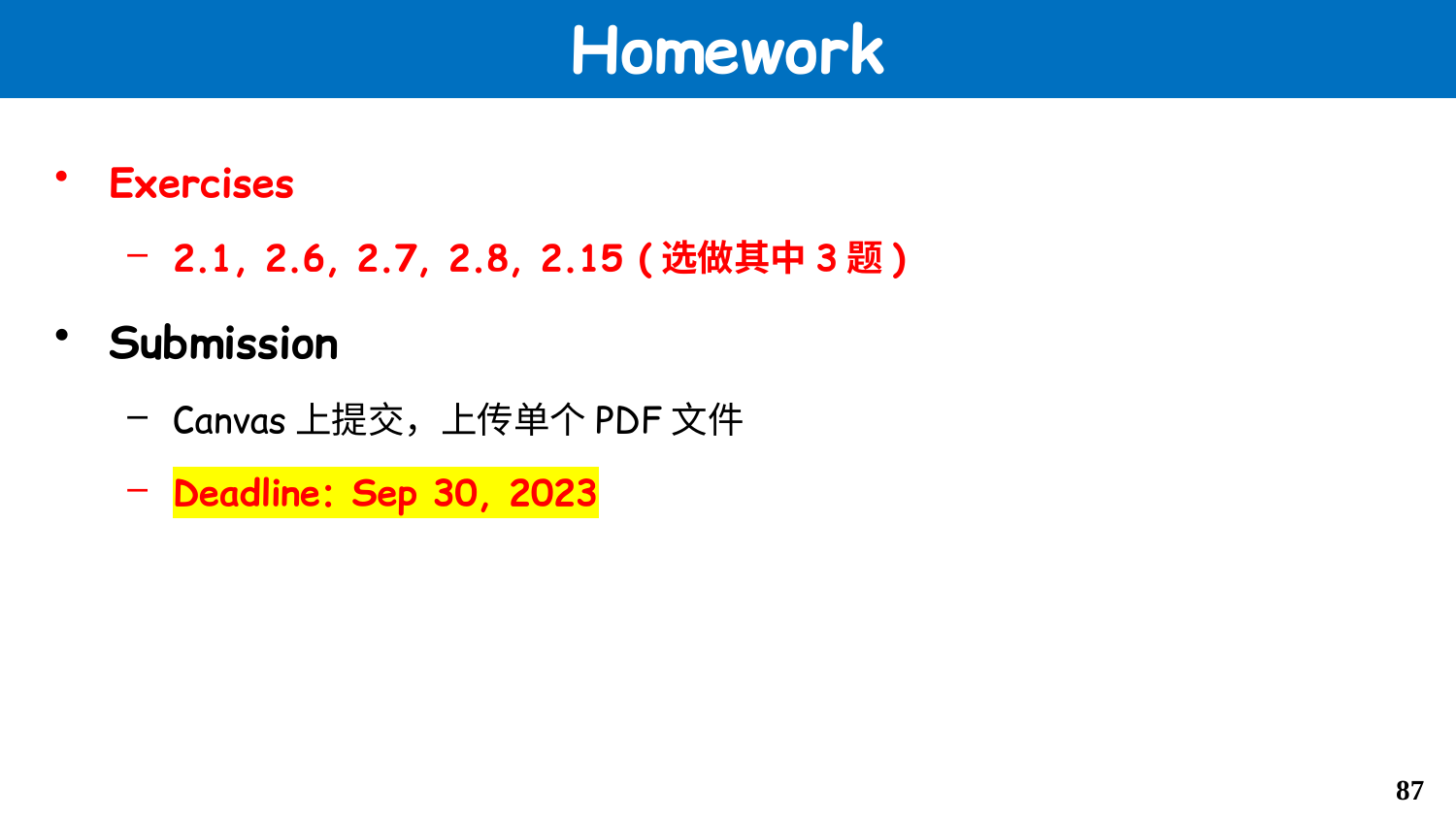

# Homework
Exercises
2.1, 2.6, 2.7, 2.8, 2.15 (选做其中3题)
Submission
Canvas上提交，上传单个PDF文件
Deadline: Sep 30, 2023